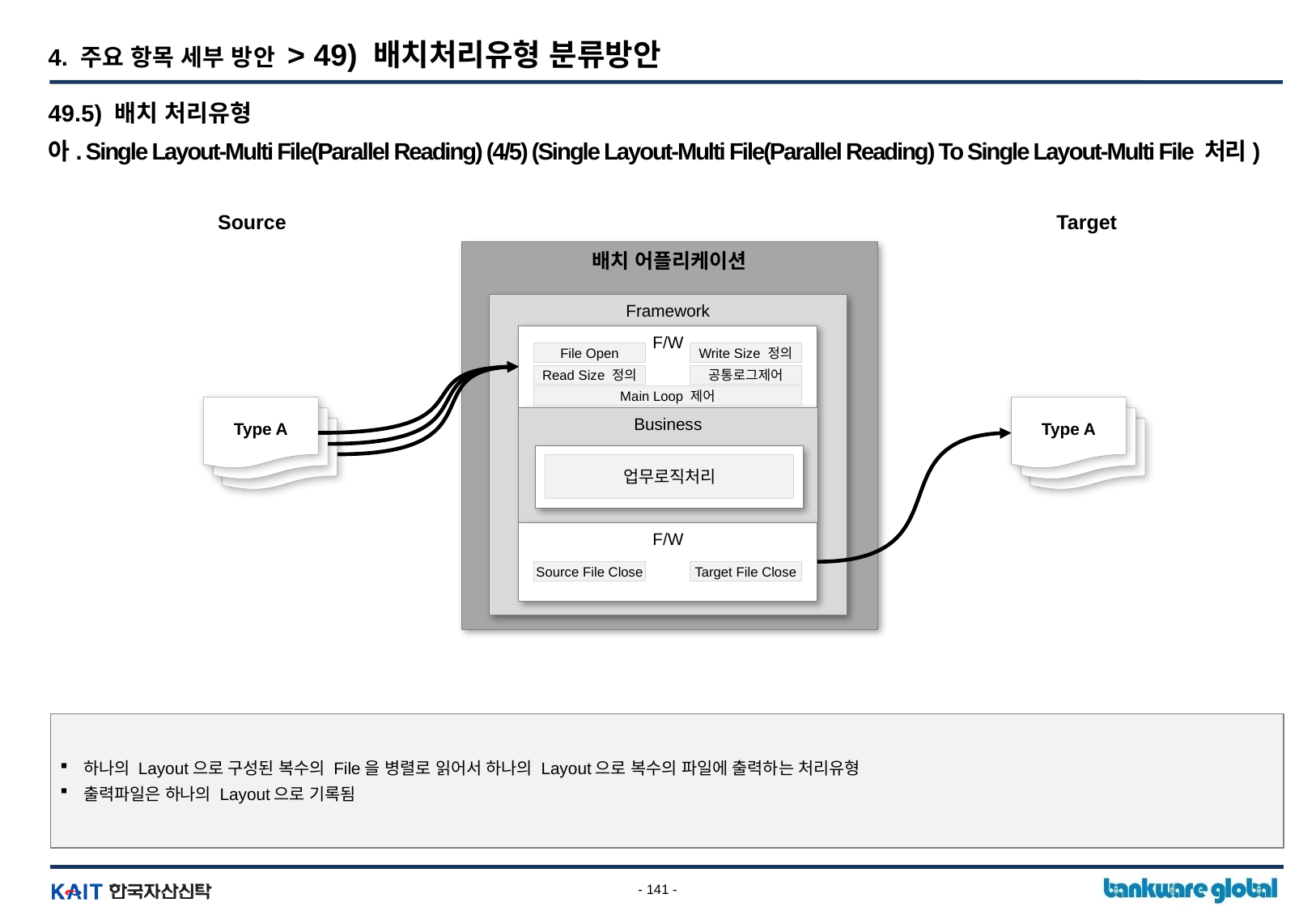

4. 주요 항목 세부 방안 > 49) 배치처리유형 분류방안
49.5) 배치 처리유형
아. Single Layout-Multi File(Parallel Reading) (4/5) (Single Layout-Multi File(Parallel Reading) To Single Layout-Multi File 처리)
Target
Source
배치 어플리케이션
Framework
F/W
File Open
Write Size 정의
Read Size 정의
공통로그제어
Main Loop 제어
Type A

Type A

Business

업무로직처리
F/W
Source File Close
Target File Close
하나의 Layout으로 구성된 복수의 File을 병렬로 읽어서 하나의 Layout으로 복수의 파일에 출력하는 처리유형
출력파일은 하나의 Layout으로 기록됨